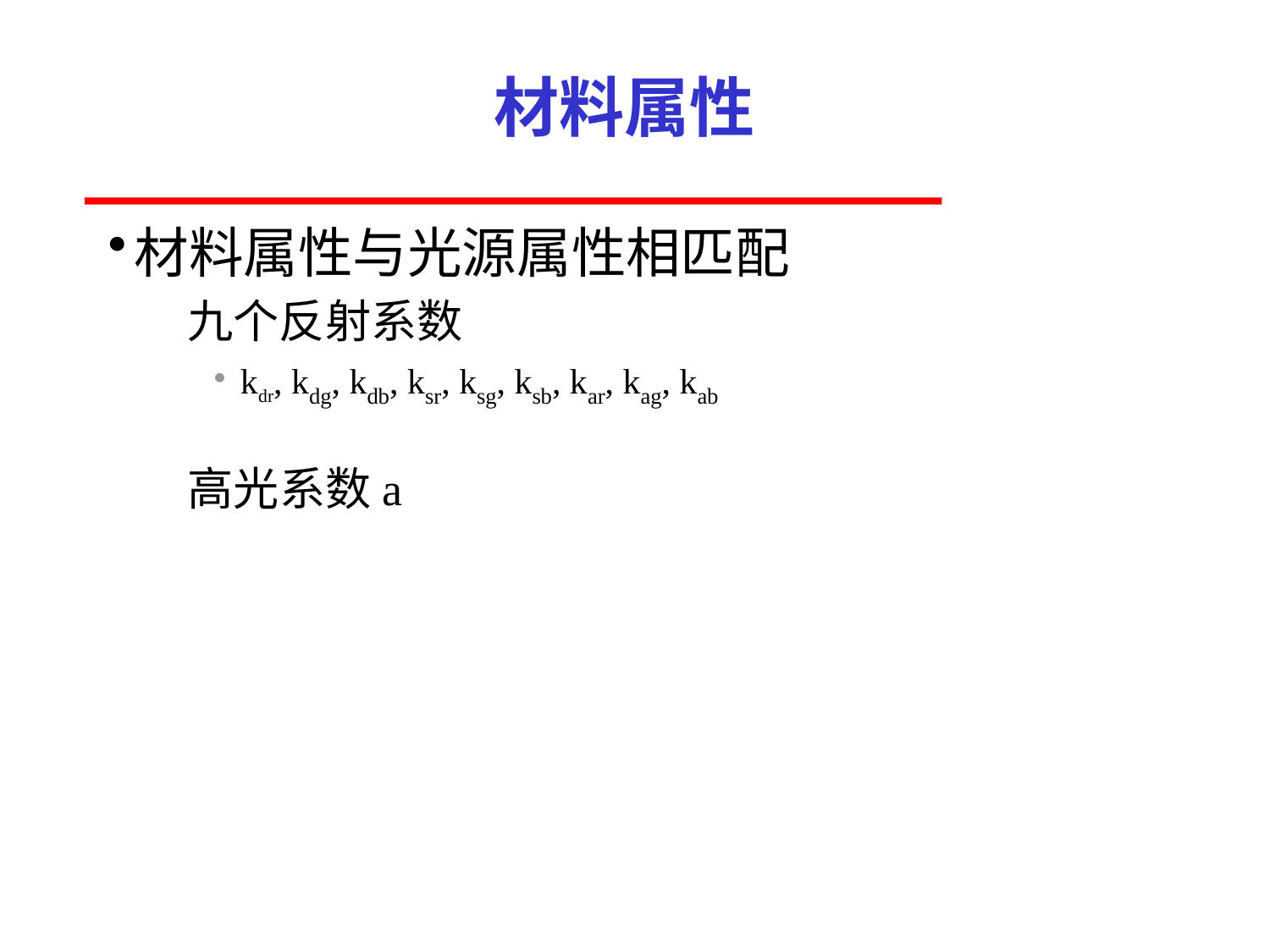

# 材料属性
材料属性与光源属性相匹配
九个反射系数
kdr, kdg, kdb, ksr, ksg, ksb, kar, kag, kab
高光系数a
59